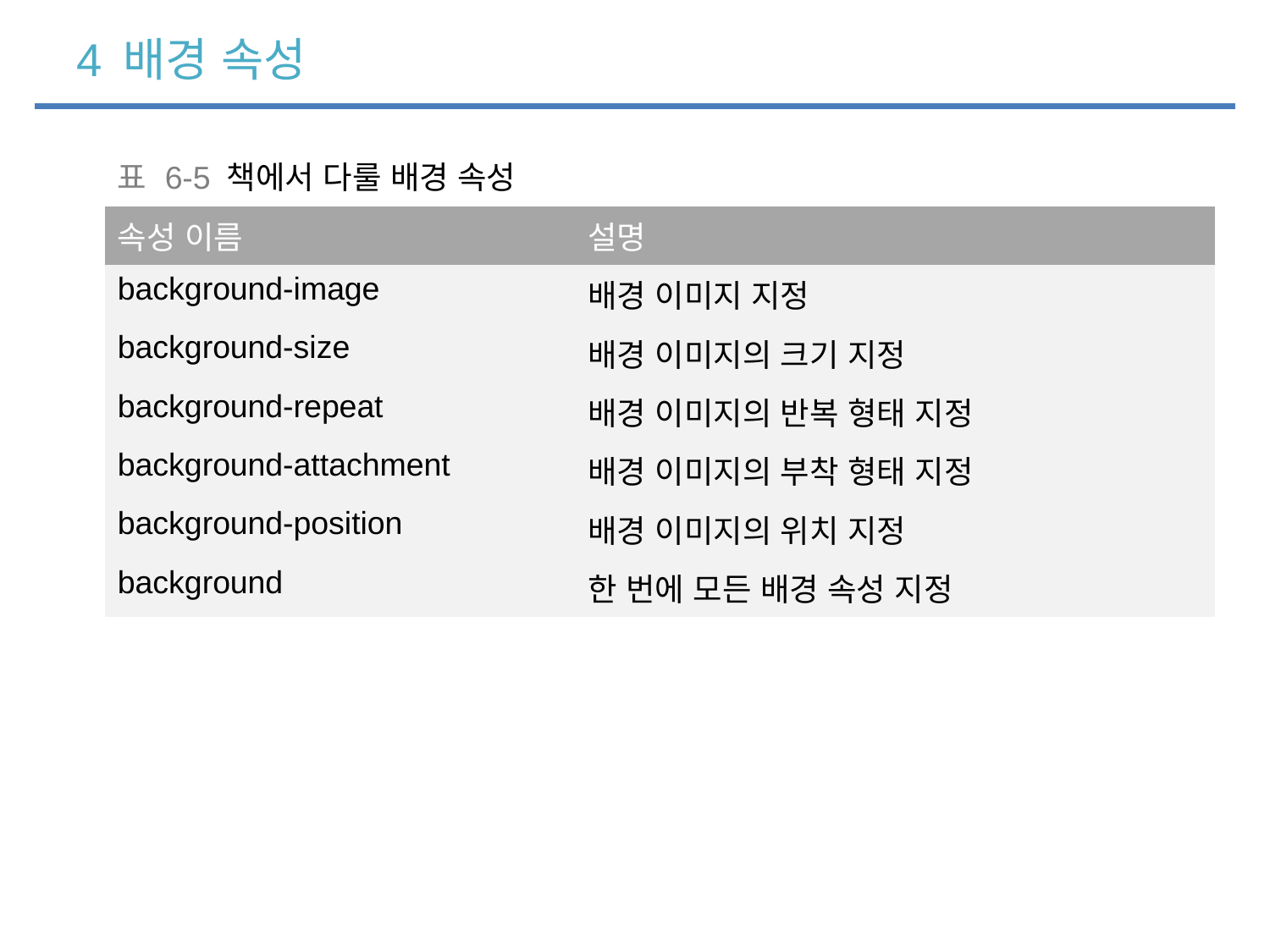

# 4 배경 속성
| 표 6-5 책에서 다룰 배경 속성 |
| --- |
| 속성 이름 | 설명 |
| --- | --- |
| background-image | 배경 이미지 지정 |
| background-size | 배경 이미지의 크기 지정 |
| background-repeat | 배경 이미지의 반복 형태 지정 |
| background-attachment | 배경 이미지의 부착 형태 지정 |
| background-position | 배경 이미지의 위치 지정 |
| background | 한 번에 모든 배경 속성 지정 |